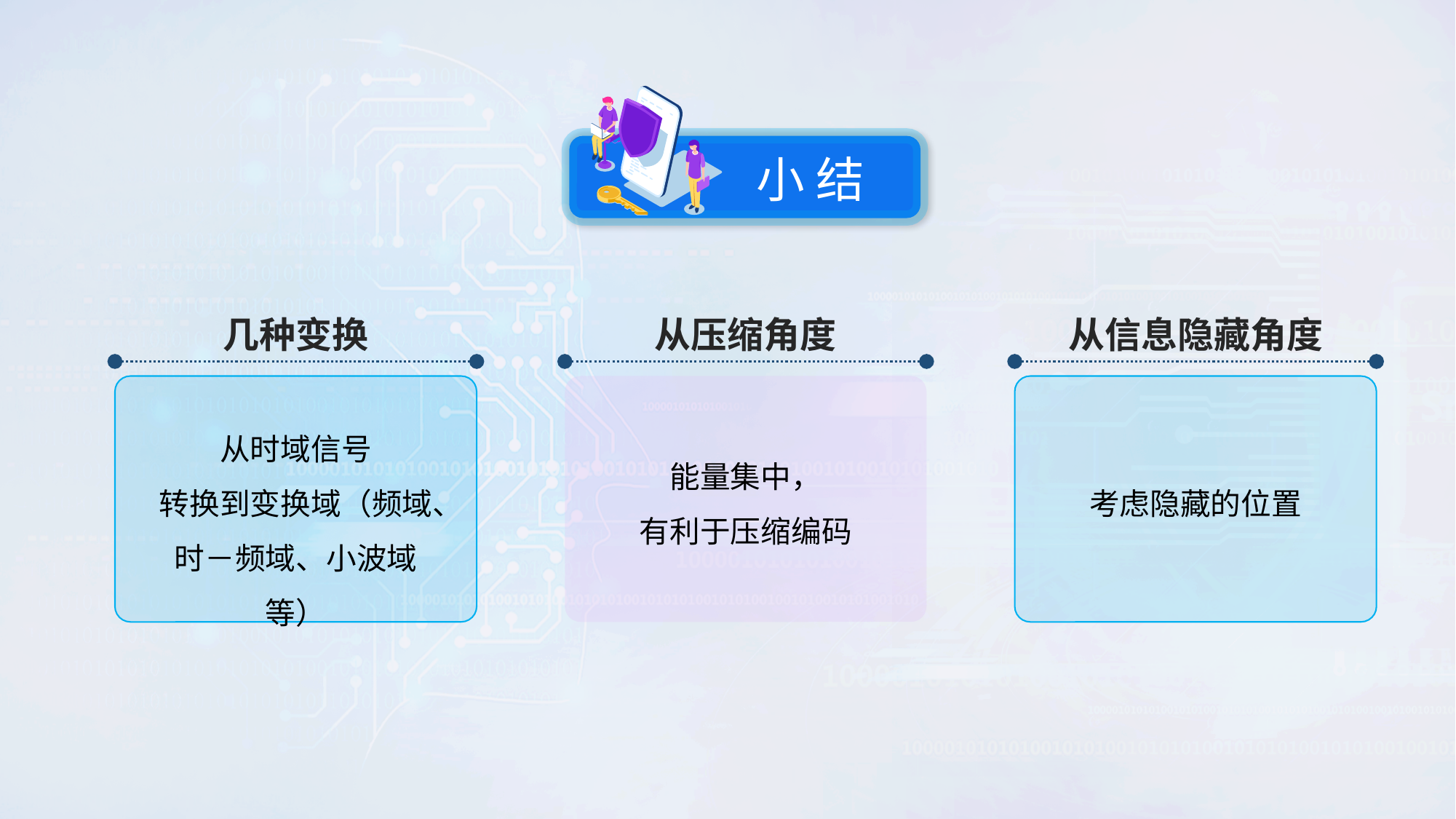

小 结
几种变换
从压缩角度
从信息隐藏角度

从时域信号
转换到变换域（频域、时－频域、小波域等）
能量集中，
有利于压缩编码
考虑隐藏的位置